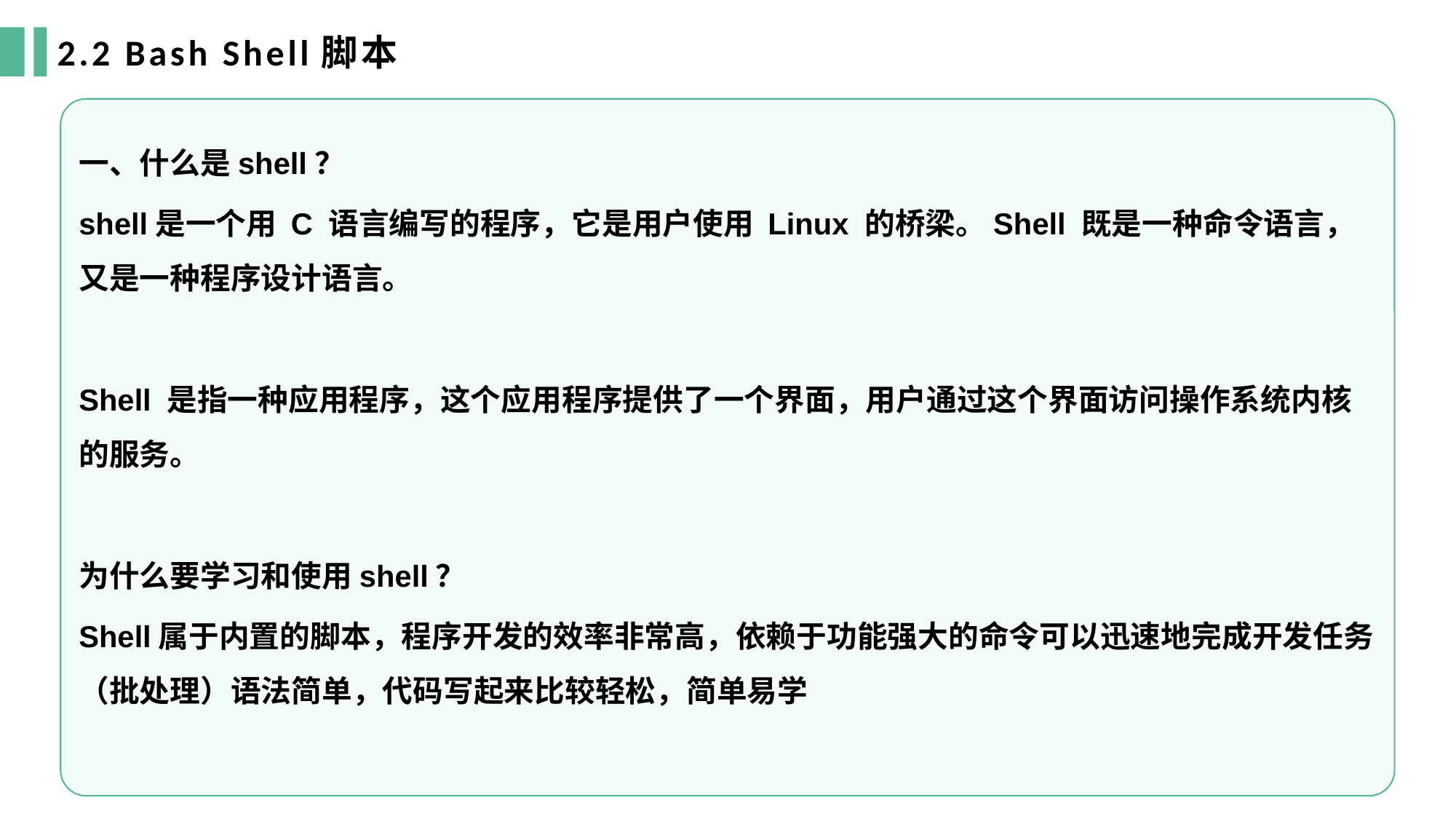

2.2 Bash Shell脚本
一、什么是shell？
shell是一个用 C 语言编写的程序，它是用户使用 Linux 的桥梁。Shell 既是一种命令语言，又是一种程序设计语言。

Shell 是指一种应用程序，这个应用程序提供了一个界面，用户通过这个界面访问操作系统内核的服务。

为什么要学习和使用shell？
Shell属于内置的脚本，程序开发的效率非常高，依赖于功能强大的命令可以迅速地完成开发任务（批处理）语法简单，代码写起来比较轻松，简单易学